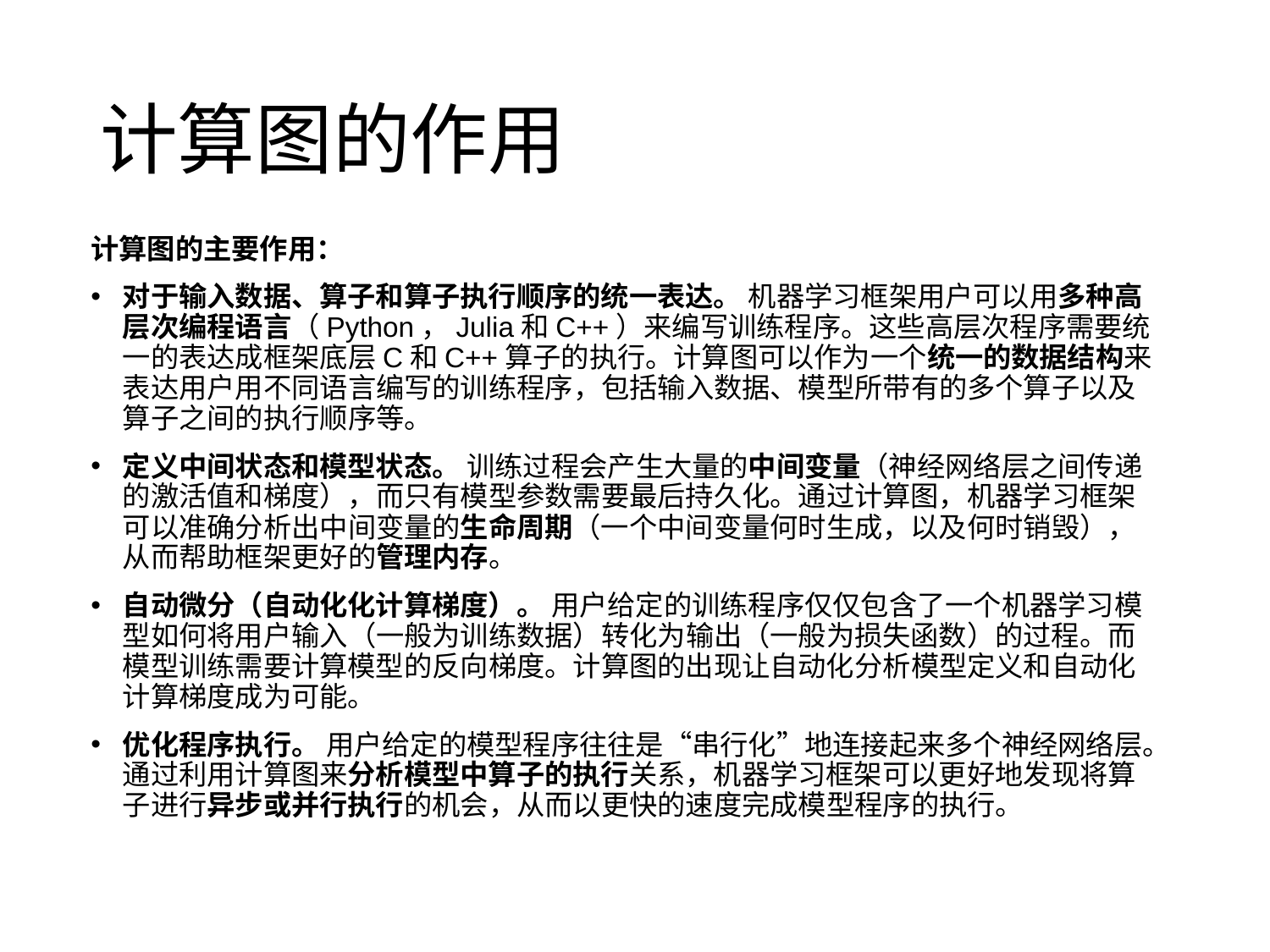

# 计算图的作用
计算图的主要作用：
对于输入数据、算子和算子执行顺序的统一表达。 机器学习框架用户可以用多种高层次编程语言（Python，Julia和C++）来编写训练程序。这些高层次程序需要统一的表达成框架底层C和C++算子的执行。计算图可以作为一个统一的数据结构来表达用户用不同语言编写的训练程序，包括输入数据、模型所带有的多个算子以及算子之间的执行顺序等。
定义中间状态和模型状态。 训练过程会产生大量的中间变量（神经网络层之间传递的激活值和梯度），而只有模型参数需要最后持久化。通过计算图，机器学习框架可以准确分析出中间变量的生命周期（一个中间变量何时生成，以及何时销毁），从而帮助框架更好的管理内存。
自动微分（自动化化计算梯度）。 用户给定的训练程序仅仅包含了一个机器学习模型如何将用户输入（一般为训练数据）转化为输出（一般为损失函数）的过程。而模型训练需要计算模型的反向梯度。计算图的出现让自动化分析模型定义和自动化计算梯度成为可能。
优化程序执行。 用户给定的模型程序往往是“串行化”地连接起来多个神经网络层。通过利用计算图来分析模型中算子的执行关系，机器学习框架可以更好地发现将算子进行异步或并行执行的机会，从而以更快的速度完成模型程序的执行。